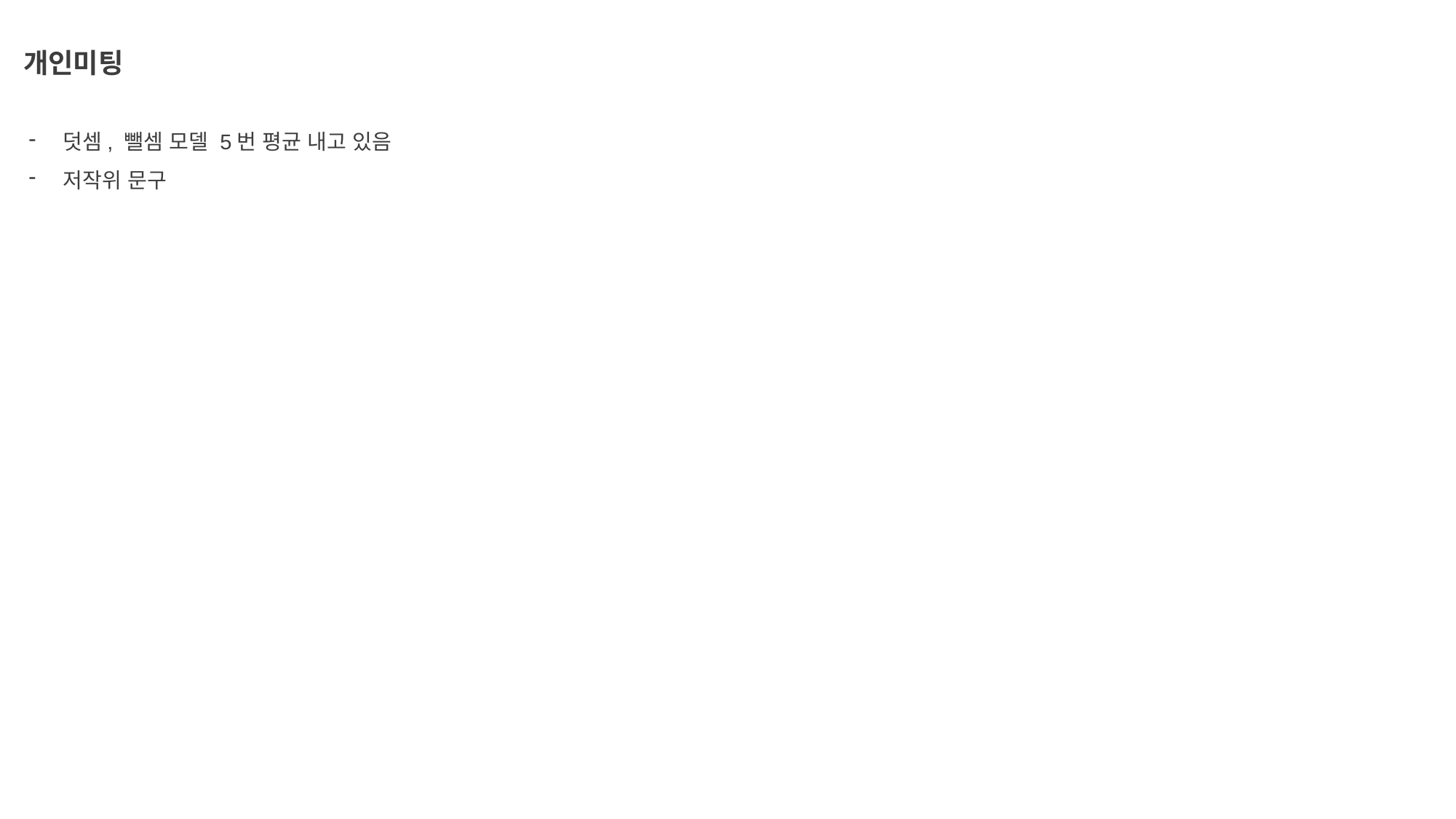

개인미팅
덧셈, 뺄셈 모델 5번 평균 내고 있음
저작위 문구